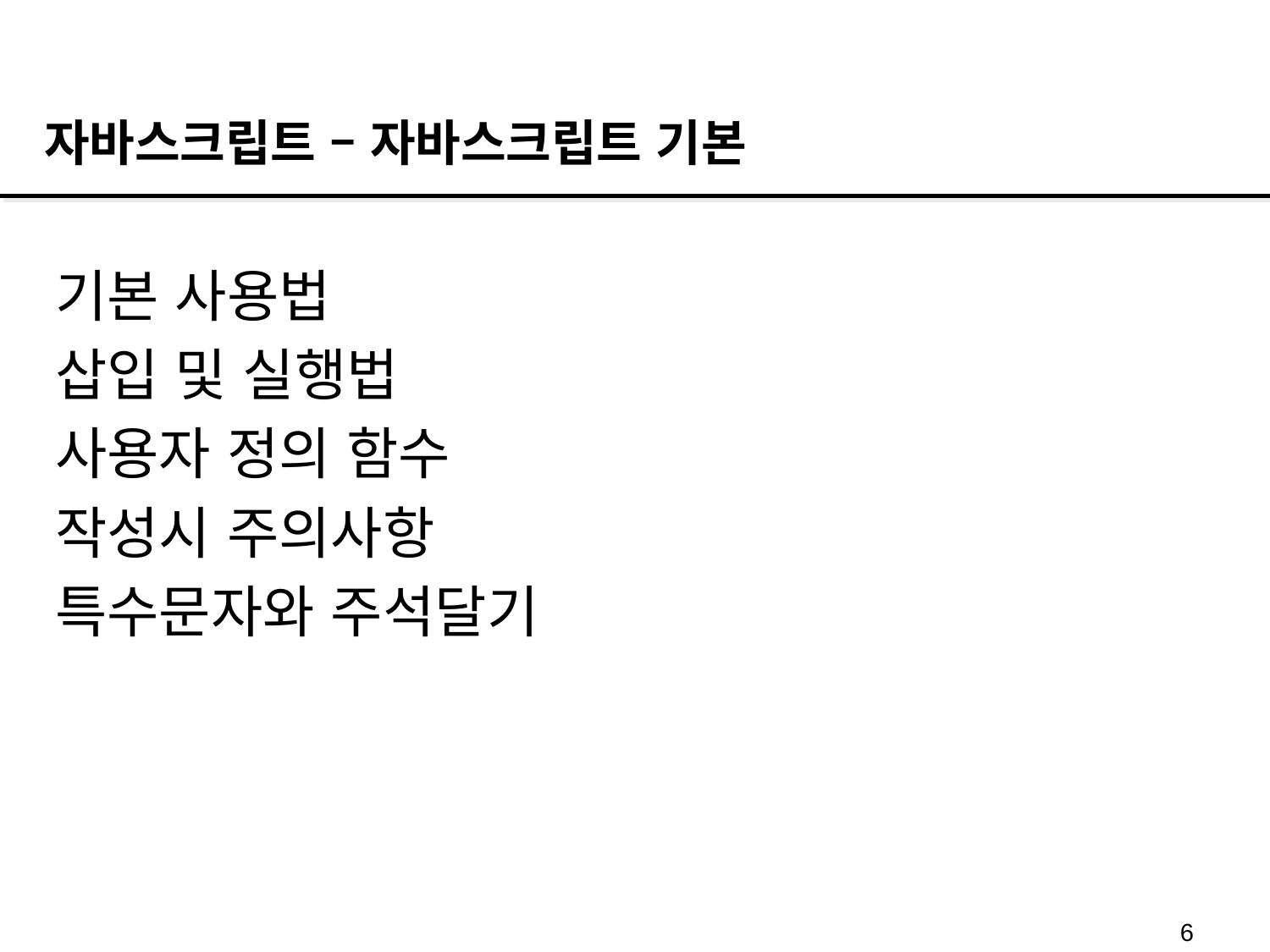

자바스크립트 – 자바스크립트 기본
기본 사용법
삽입 및 실행법
사용자 정의 함수
작성시 주의사항
특수문자와 주석달기
6